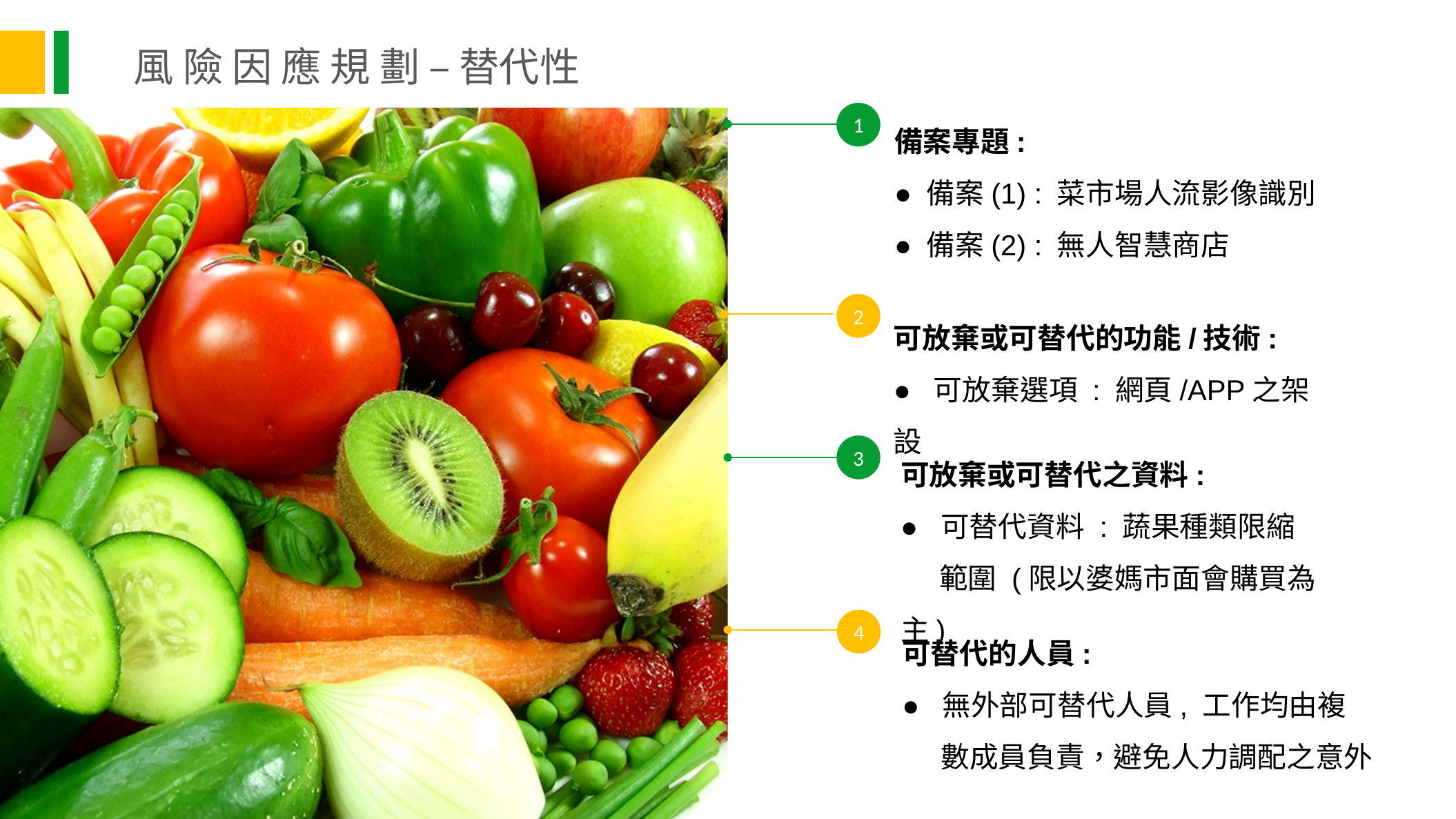

点击添加相关标题文字
風 險 因 應 規 劃 – 替代性
備案專題:
● 備案(1) : 菜市場人流影像識別
● 備案(2) : 無人智慧商店
1

2
可放棄或可替代的功能/技術:
●  可放棄選項 : 網頁/APP之架設

可放棄或可替代之資料:
●  可替代資料 : 蔬果種類限縮
    範圍 (限以婆媽市面會購買為主)

3
4
可替代的人員:
●  無外部可替代人員, 工作均由複
    數成員負責，避免人力調配之意外